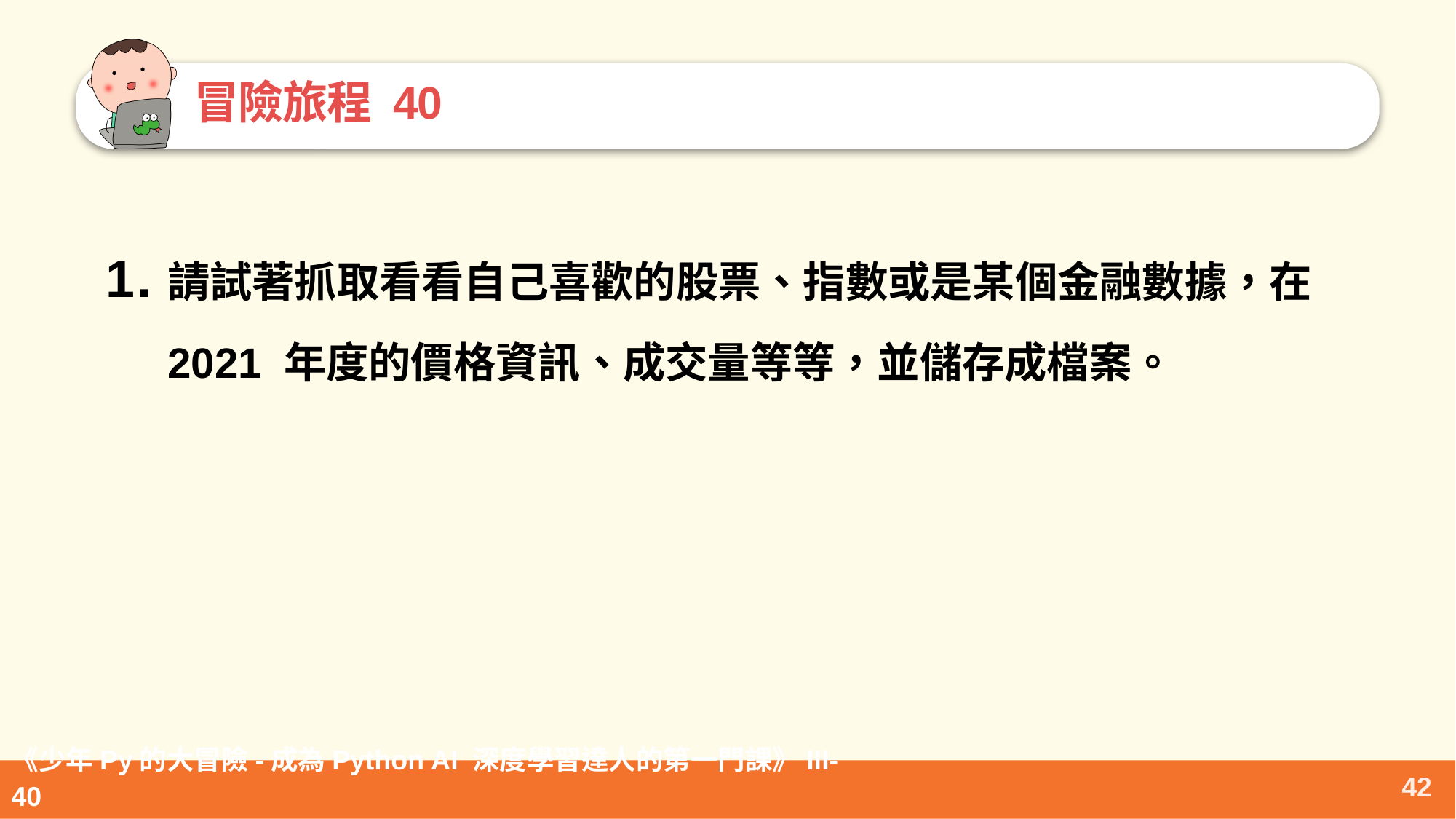

冒險旅程 40
請試著抓取看看自己喜歡的股票、指數或是某個金融數據，在 2021 年度的價格資訊、成交量等等，並儲存成檔案。
42